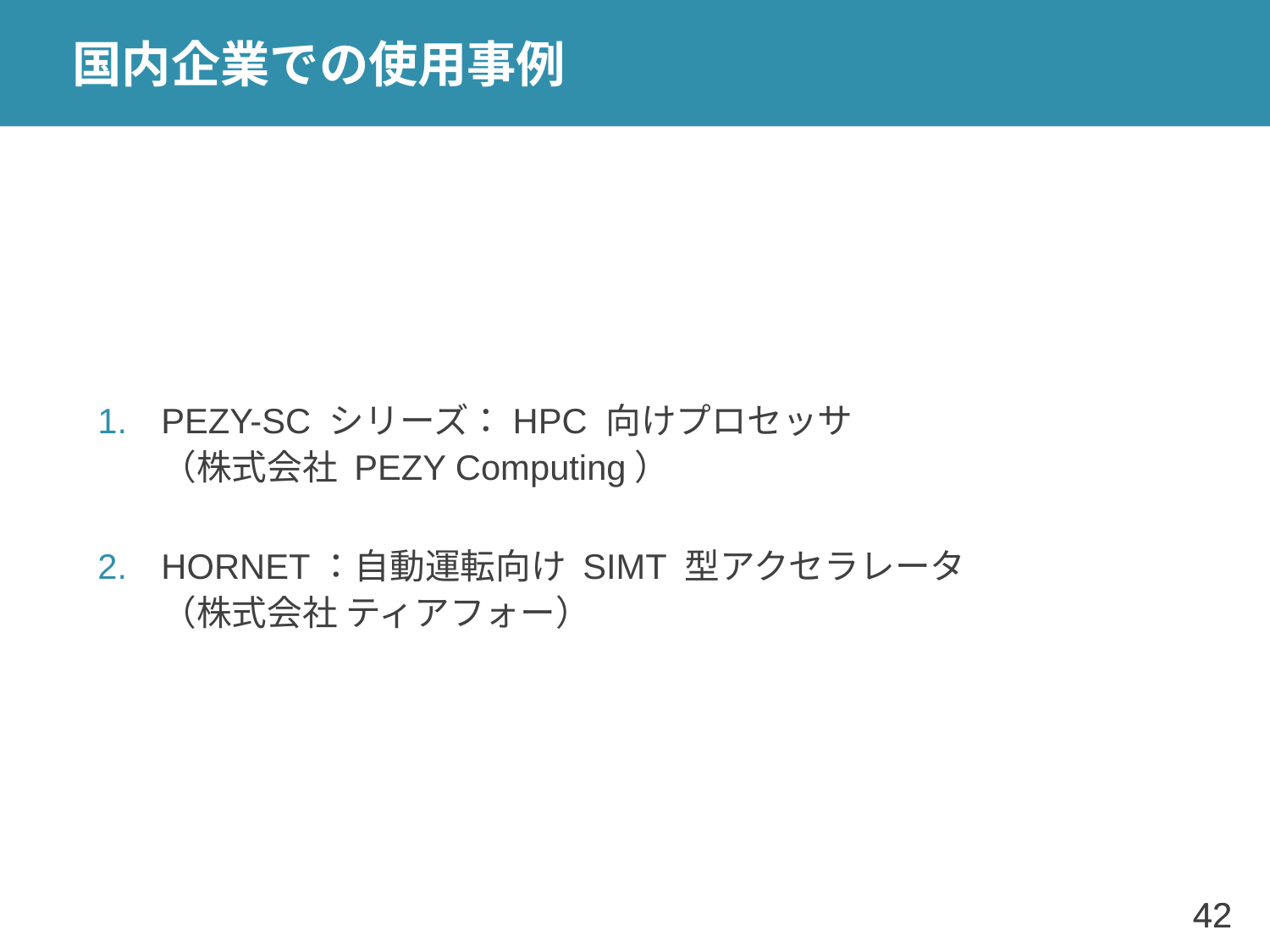

# 国内企業での使用事例
PEZY-SC シリーズ：HPC 向けプロセッサ
（株式会社 PEZY Computing）
HORNET：自動運転向け SIMT 型アクセラレータ
（株式会社 ティアフォー）